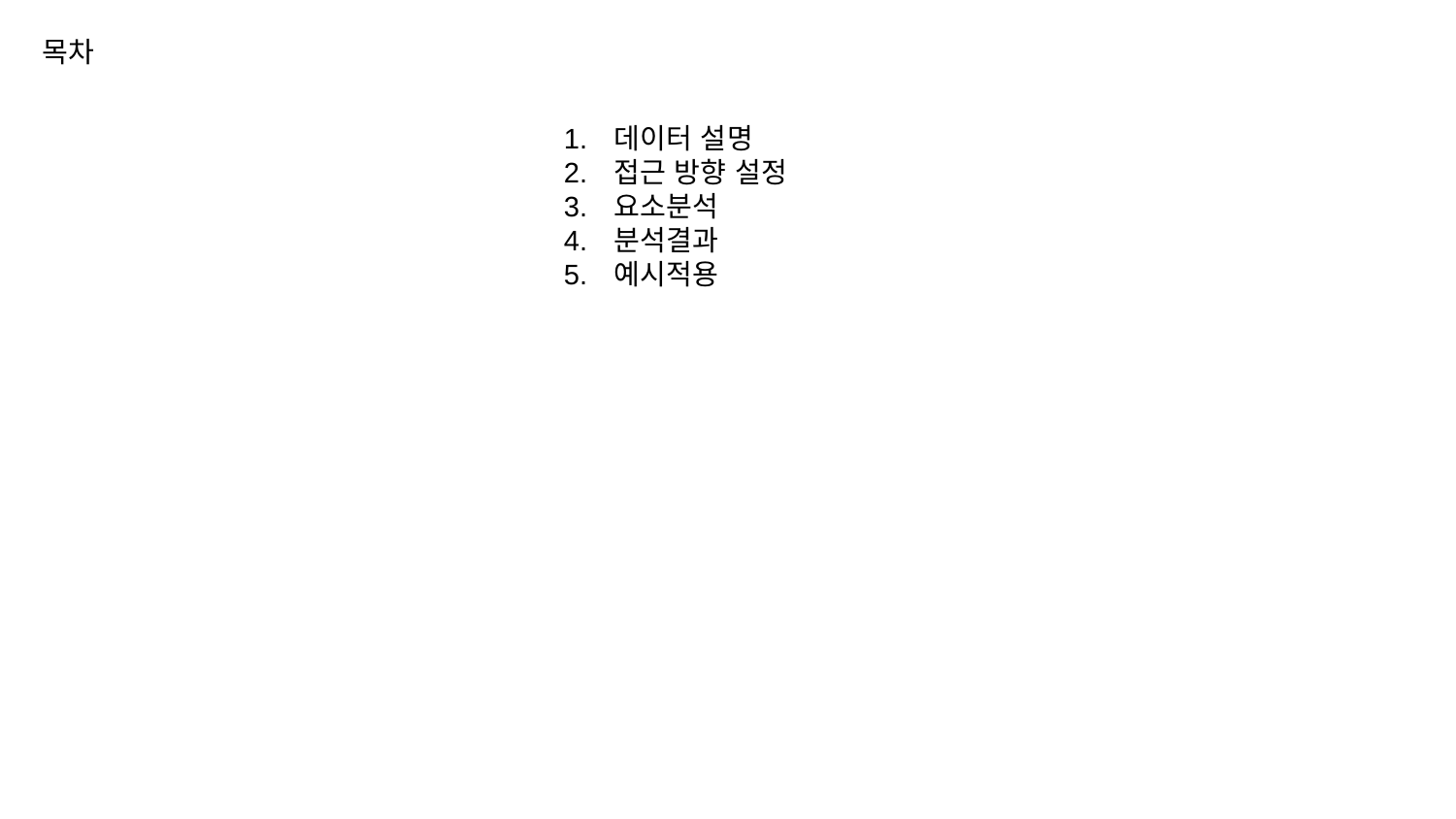

목차
데이터 설명
접근 방향 설정
요소분석
분석결과
예시적용